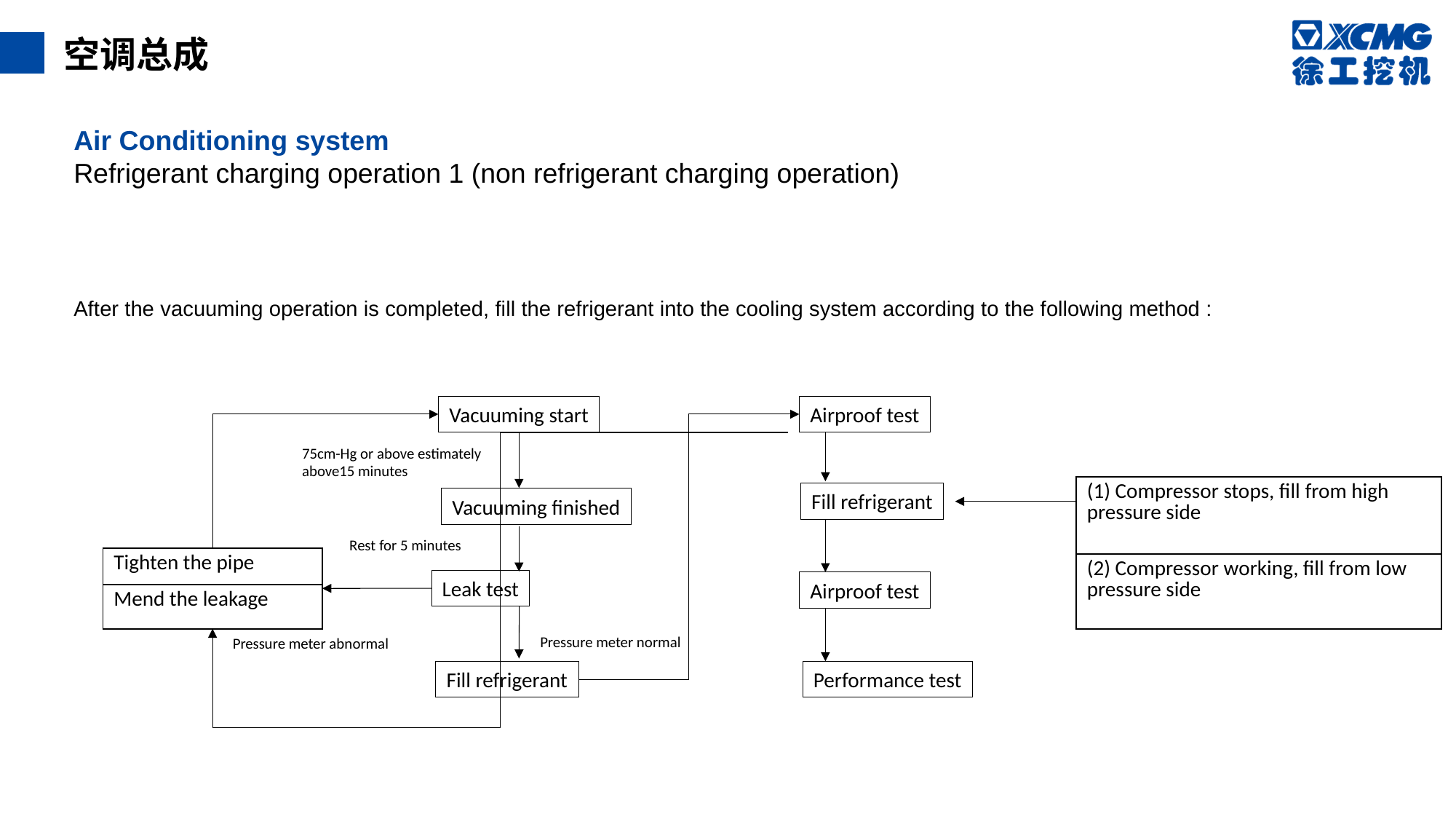

空调总成

Air Conditioning system
Refrigerant charging operation 1 (non refrigerant charging operation)
After the vacuuming operation is completed, fill the refrigerant into the cooling system according to the following method :
Vacuuming start
Airproof test
75cm-Hg or above estimately above15 minutes
| (1) Compressor stops, fill from high pressure side |
| --- |
| (2) Compressor working, fill from low pressure side |
Fill refrigerant
Vacuuming finished
Rest for 5 minutes
| Tighten the pipe |
| --- |
| Mend the leakage |
Leak test
Airproof test
Pressure meter normal
Pressure meter abnormal
Fill refrigerant
Performance test